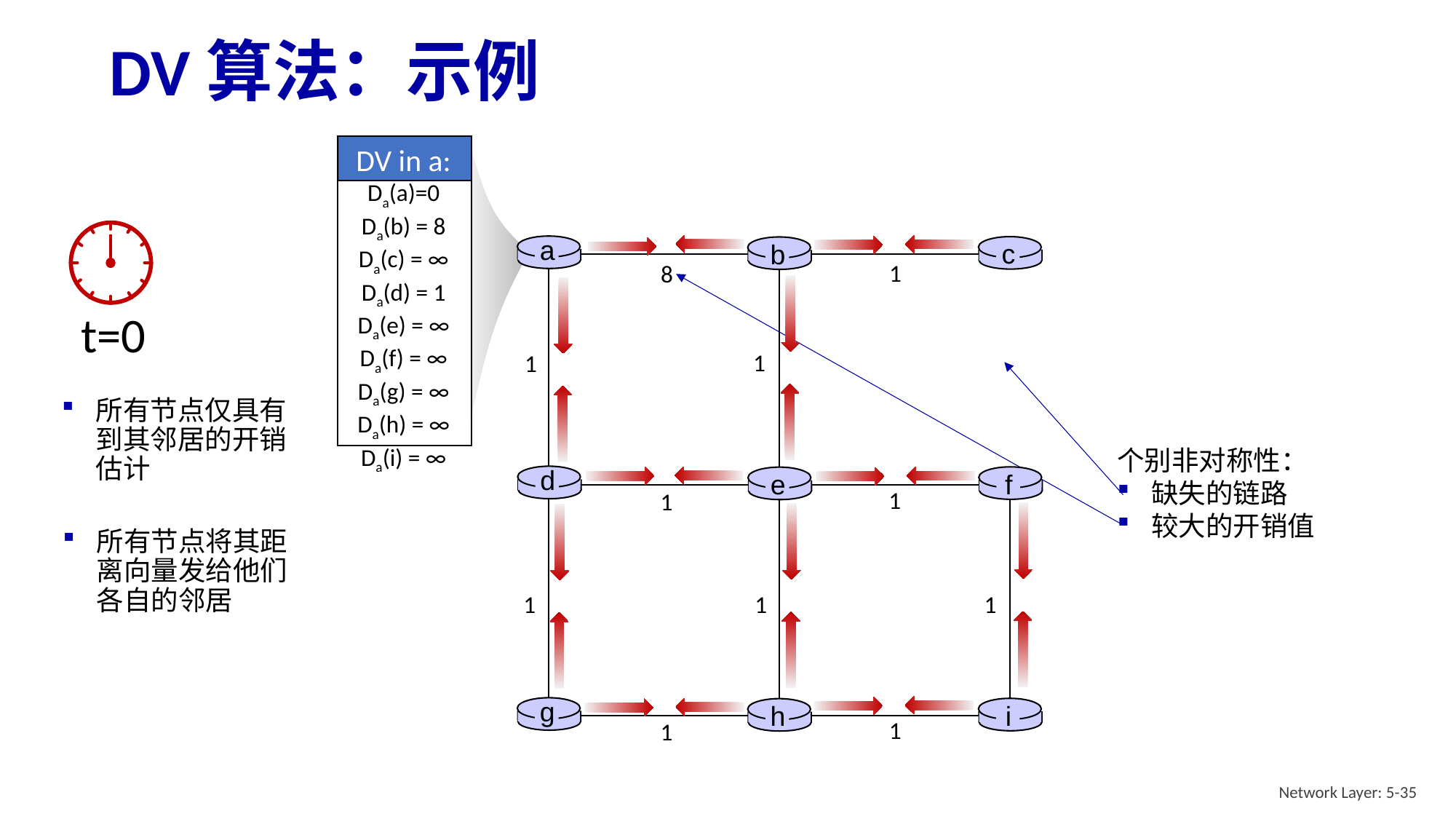

# DV算法：示例

DV in a: Da(a)=0
Da(b) = 8
Da(c) = ∞
Da(d) = 1
Da(e) = ∞
Da(f) = ∞
Da(g) = ∞
Da(h) = ∞
Da(i) = ∞

t=0
a

c

b

1
8

个别非对称性：
缺失的链路
较大的开销值

1
1
所有节点仅具有到其邻居的开销估计

d

f

e

1
1
所有节点将其距离向量发给他们各自的邻居

1
1
1

g

i

h

1
1
Network Layer: 5-35